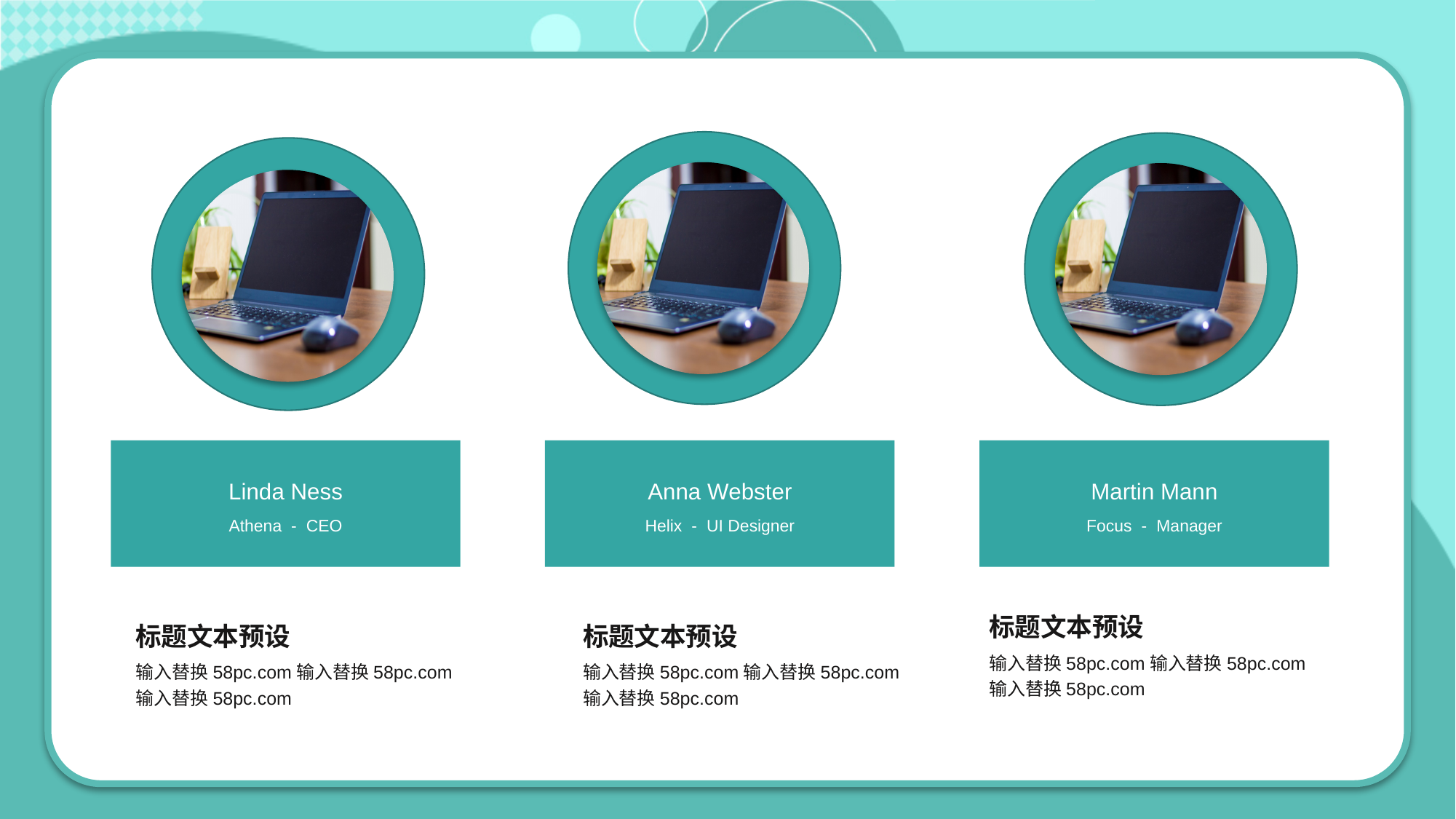

Linda Ness
Anna Webster
Martin Mann
Athena  -  CEO
Helix  -  UI Designer
Focus  -  Manager
标题文本预设
标题文本预设
标题文本预设
输入替换58pc.com输入替换58pc.com输入替换58pc.com
输入替换58pc.com输入替换58pc.com输入替换58pc.com
输入替换58pc.com输入替换58pc.com输入替换58pc.com